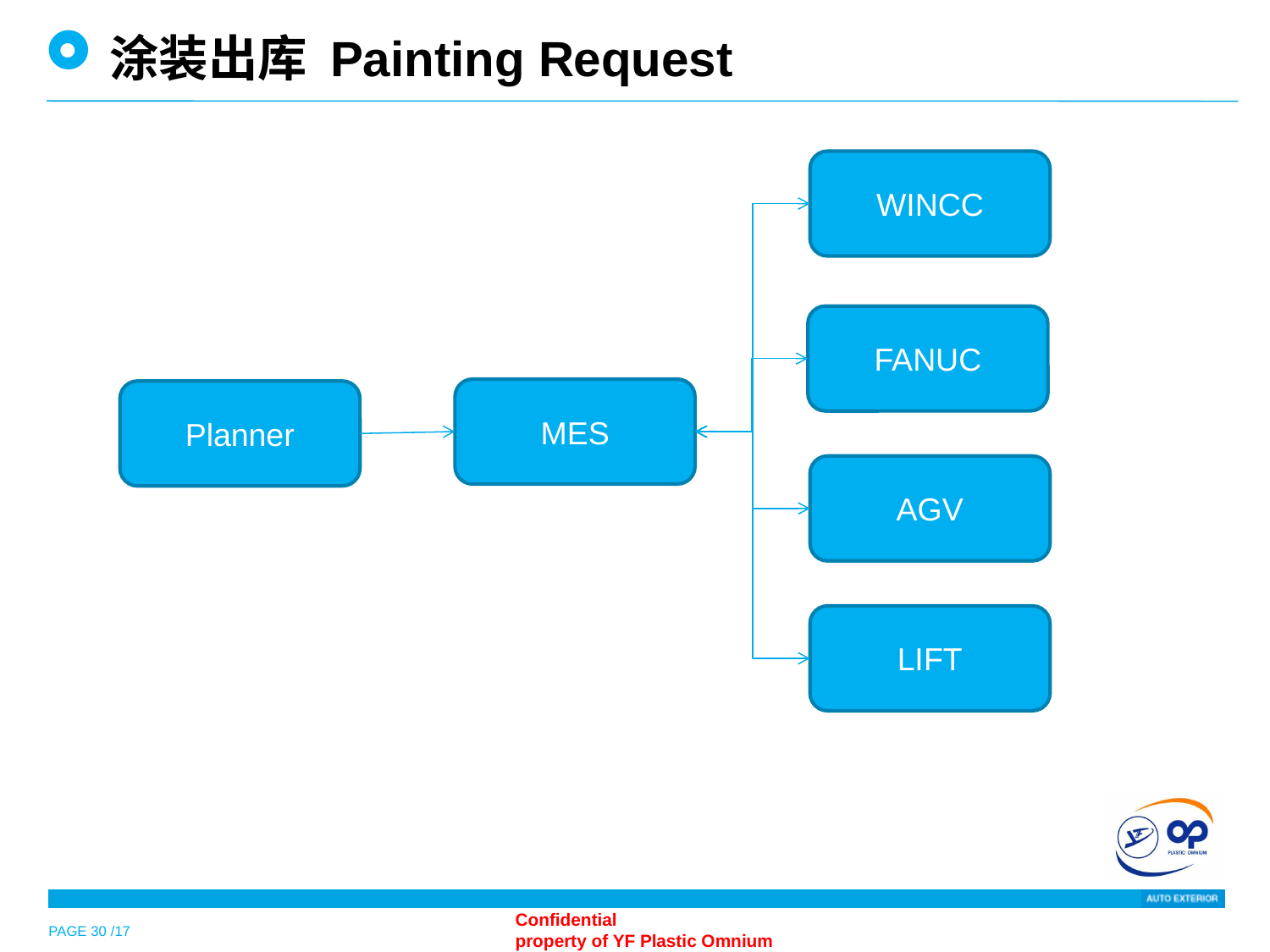

涂装出库 Painting Request
WINCC
FANUC
MES
Planner
AGV
LIFT
PAGE 30 /17